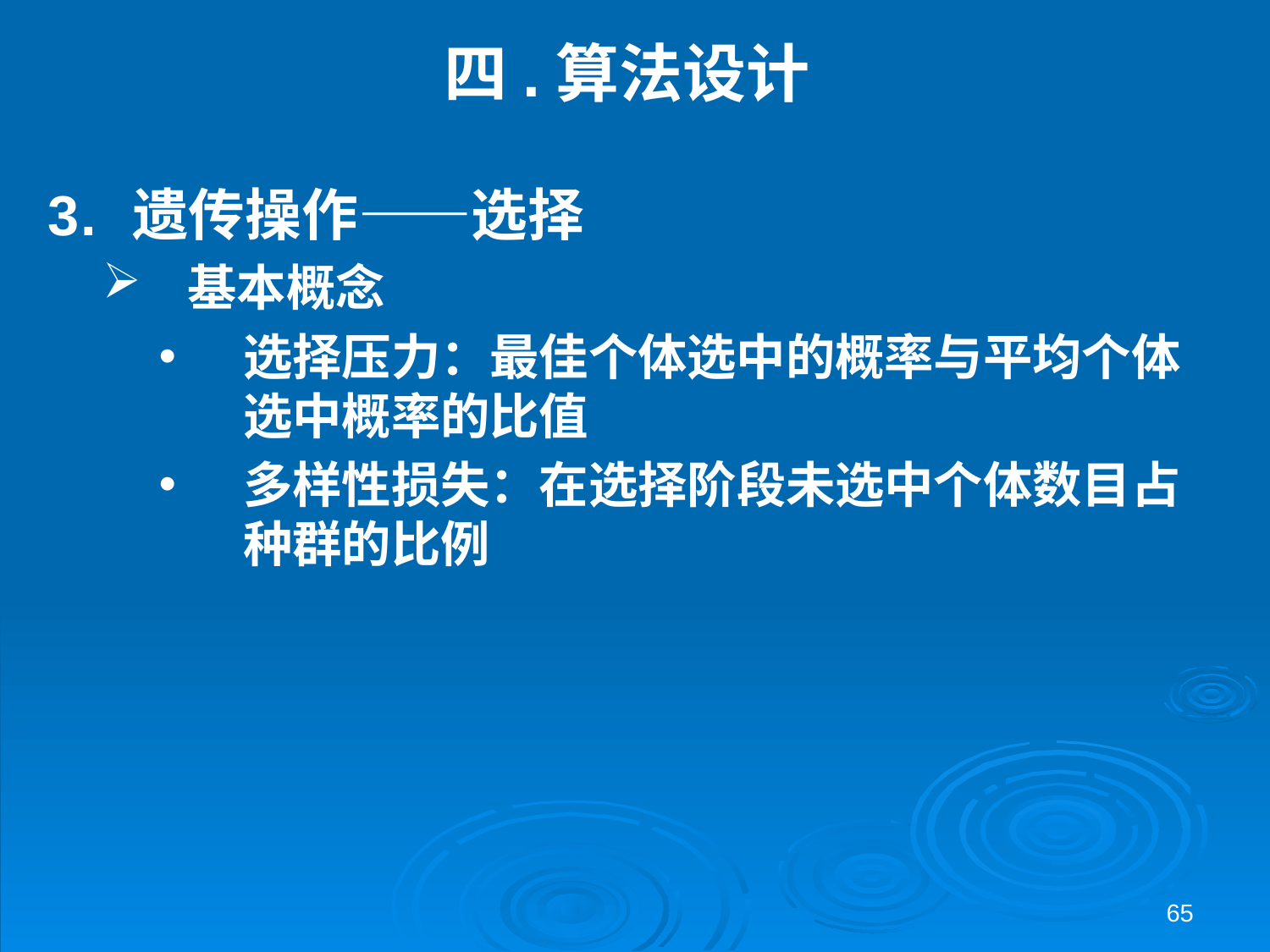

# 四.算法设计
遗传操作——选择
基本概念
选择压力：最佳个体选中的概率与平均个体选中概率的比值
多样性损失：在选择阶段未选中个体数目占种群的比例

65